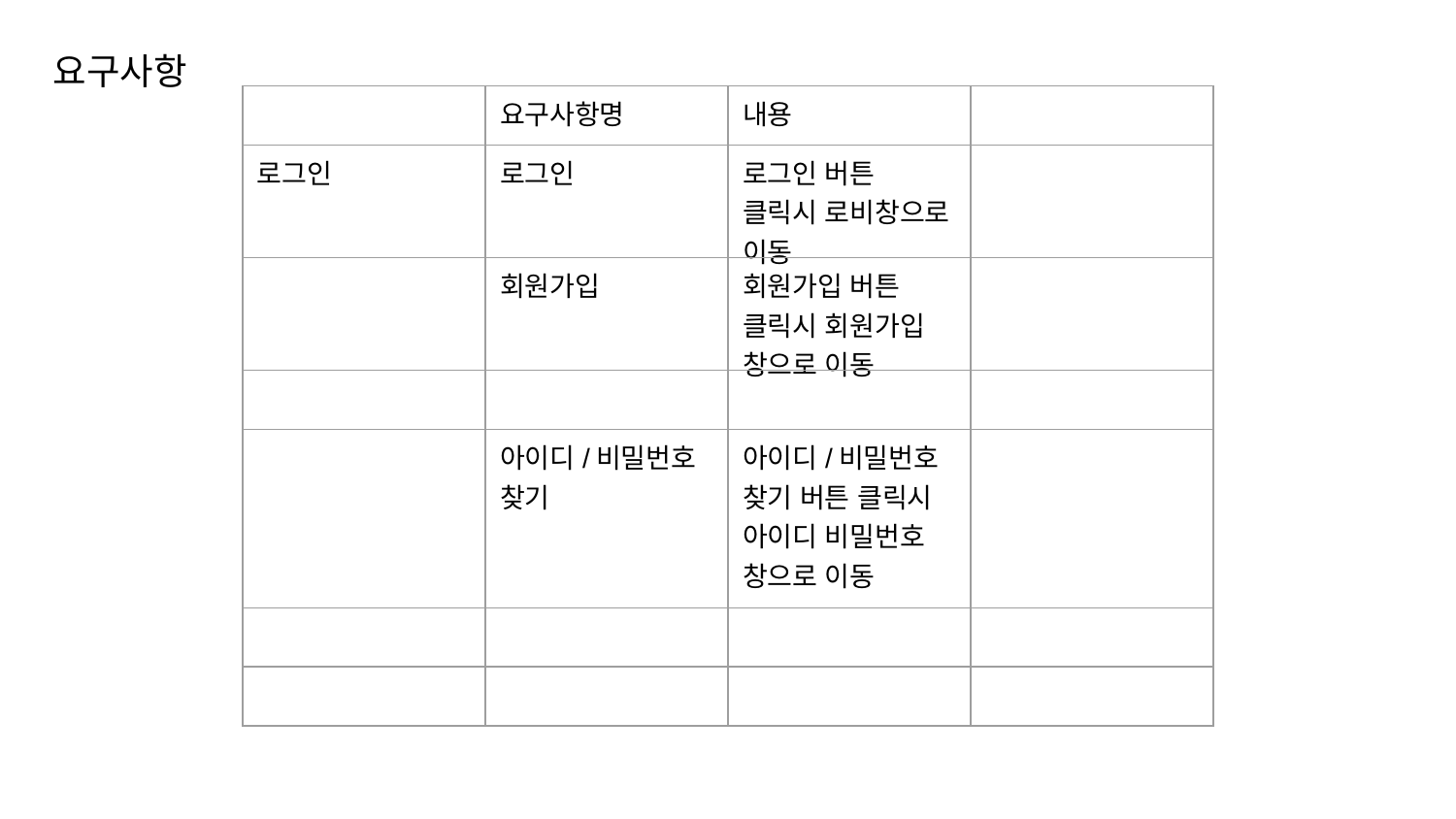

요구사항
|  | 요구사항명 | 내용 |  |
| --- | --- | --- | --- |
| 로그인 | 로그인 | 로그인 버튼 클릭시 로비창으로 이동 |  |
|  | 회원가입 | 회원가입 버튼 클릭시 회원가입 창으로 이동 |  |
|  |  |  |  |
|  | 아이디/비밀번호 찾기 | 아이디/비밀번호 찾기 버튼 클릭시 아이디 비밀번호 창으로 이동 |  |
|  |  |  |  |
|  |  |  |  |